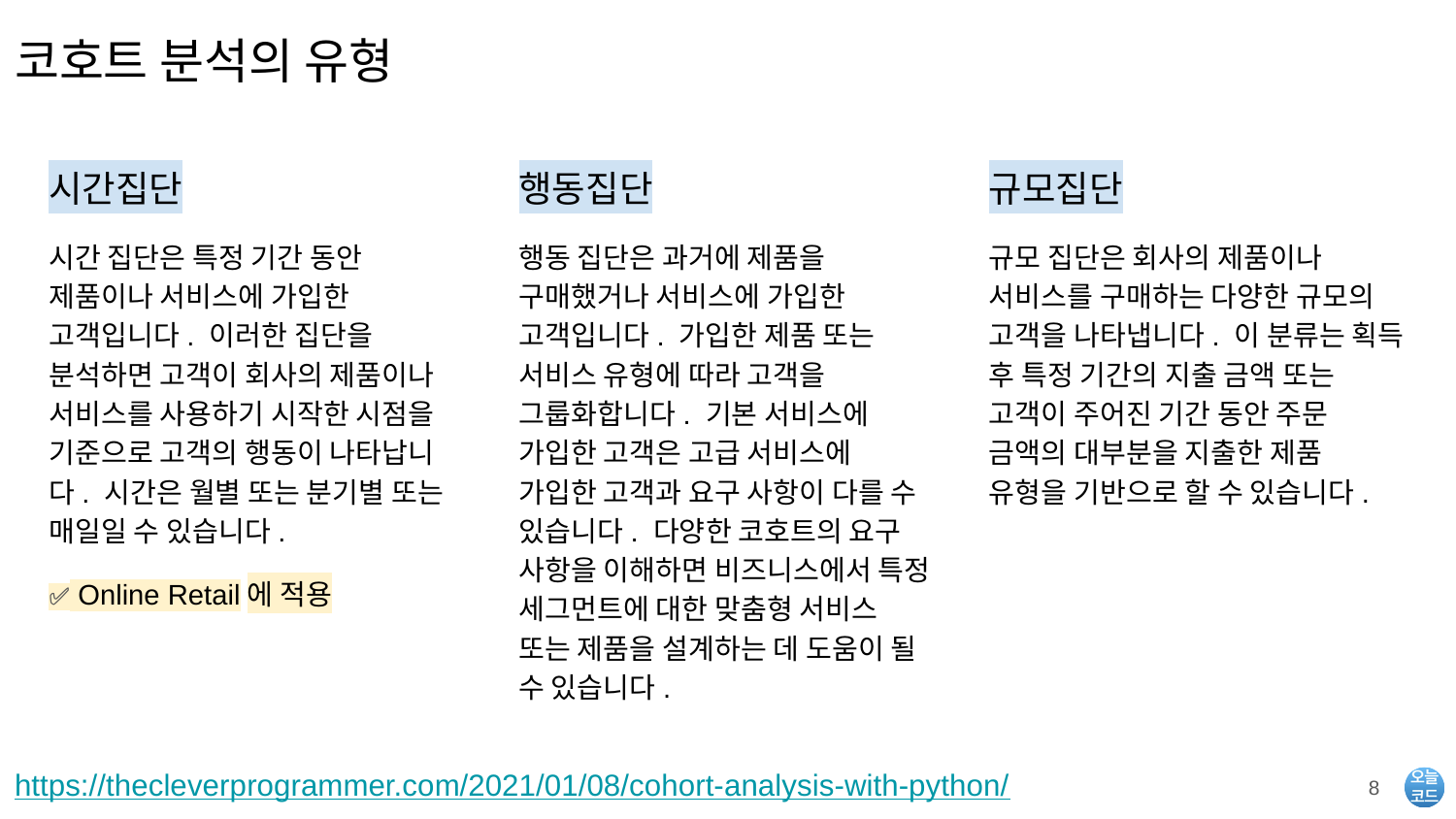

# 코호트 분석의 유형
시간집단
시간 집단은 특정 기간 동안 제품이나 서비스에 가입한 고객입니다. 이러한 집단을 분석하면 고객이 회사의 제품이나 서비스를 사용하기 시작한 시점을 기준으로 고객의 행동이 나타납니다. 시간은 월별 또는 분기별 또는 매일일 수 있습니다.
✅ Online Retail에 적용
행동집단
행동 집단은 과거에 제품을 구매했거나 서비스에 가입한 고객입니다. 가입한 제품 또는 서비스 유형에 따라 고객을 그룹화합니다. 기본 서비스에 가입한 고객은 고급 서비스에 가입한 고객과 요구 사항이 다를 수 있습니다. 다양한 코호트의 요구 사항을 이해하면 비즈니스에서 특정 세그먼트에 대한 맞춤형 서비스 또는 제품을 설계하는 데 도움이 될 수 있습니다.
규모집단
규모 집단은 회사의 제품이나 서비스를 구매하는 다양한 규모의 고객을 나타냅니다. 이 분류는 획득 후 특정 기간의 지출 금액 또는 고객이 주어진 기간 동안 주문 금액의 대부분을 지출한 제품 유형을 기반으로 할 수 있습니다.
https://thecleverprogrammer.com/2021/01/08/cohort-analysis-with-python/
8